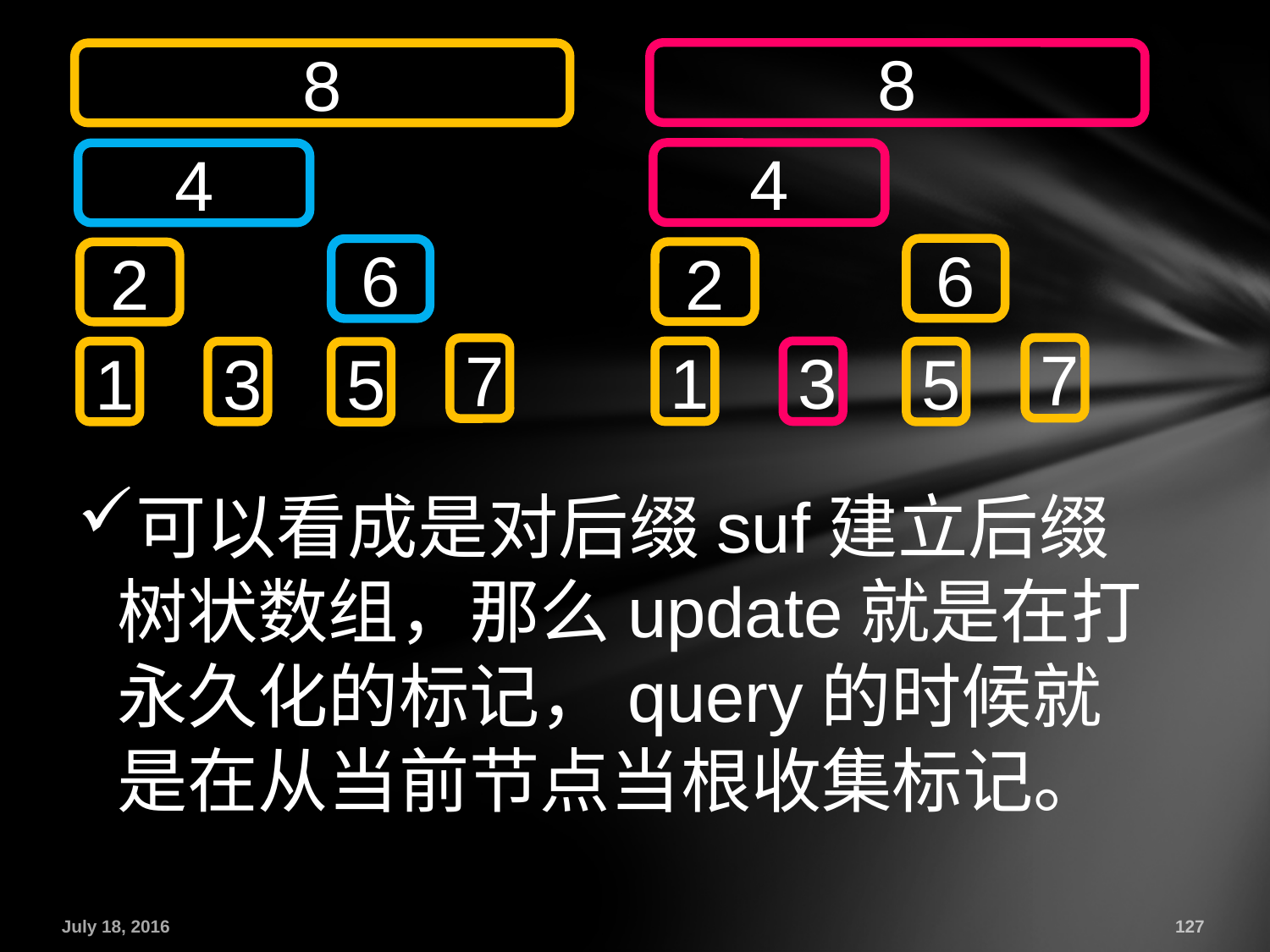

8
8
4
4
6
6
2
2
7
7
1
3
1
3
5
5
可以看成是对后缀suf建立后缀树状数组，那么update就是在打永久化的标记，query的时候就是在从当前节点当根收集标记。
July 18, 2016

127